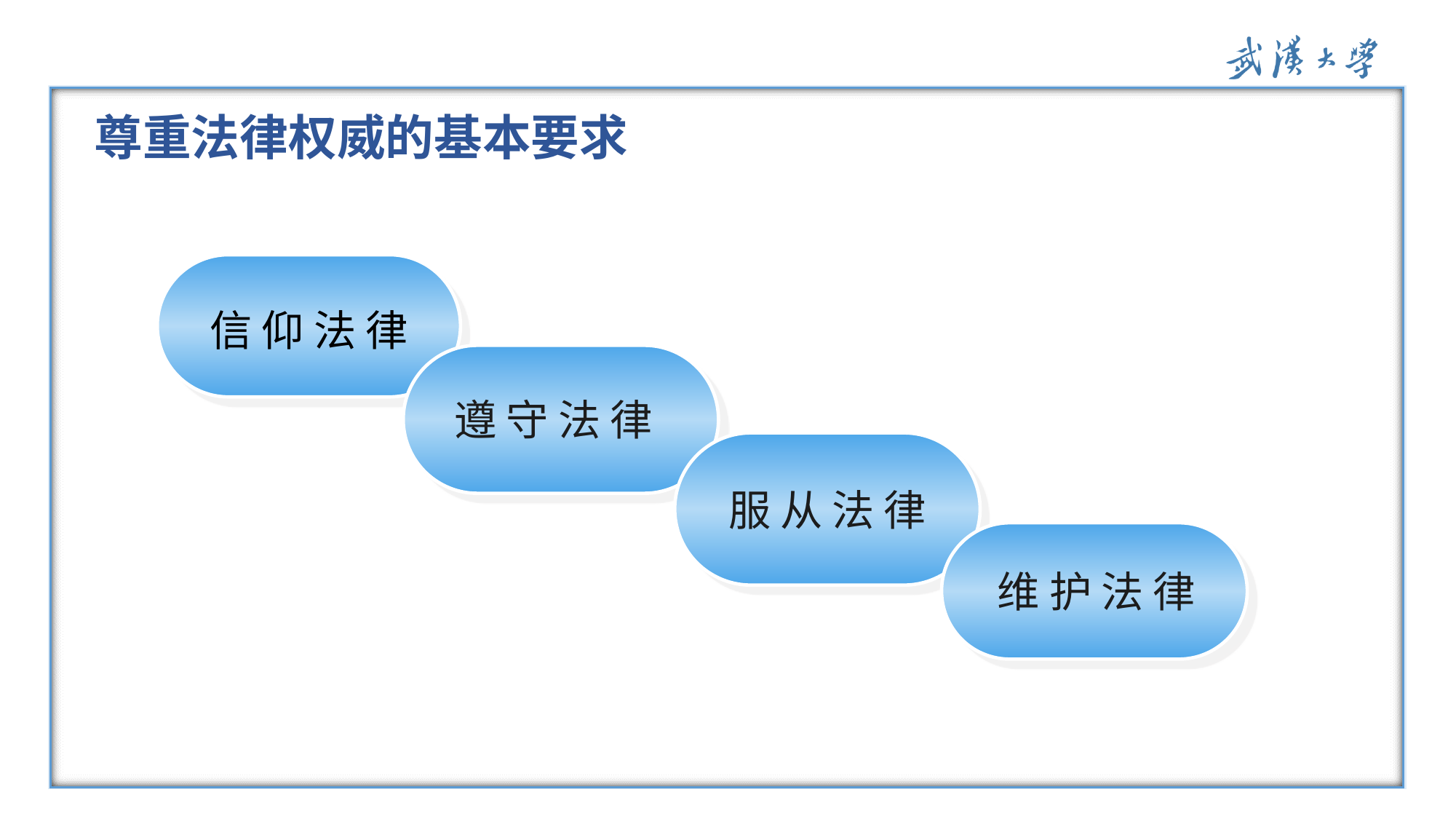

尊重法律权威的基本要求

信 仰 法 律

遵 守 法 律

服 从 法 律

维 护 法 律